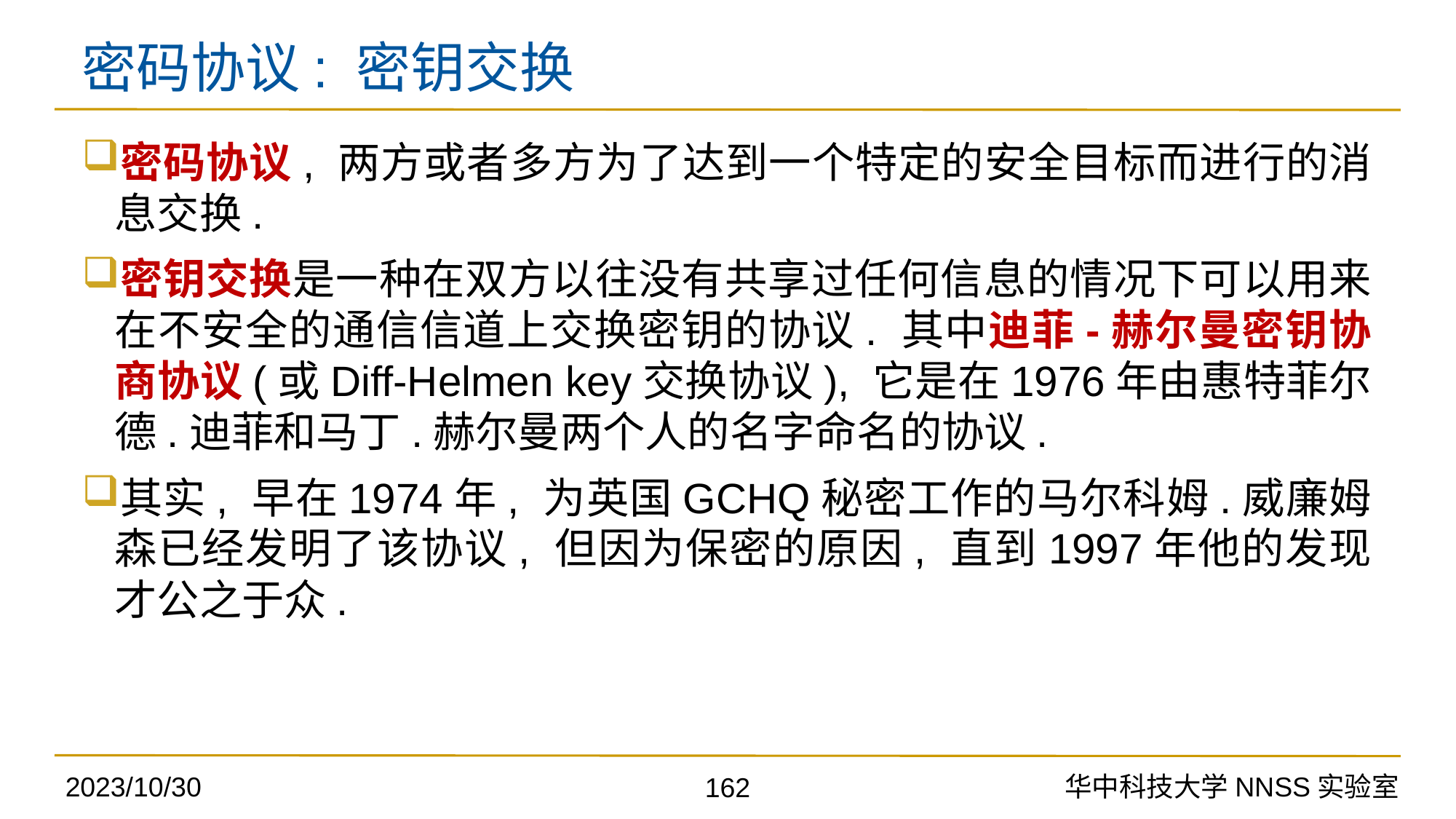

# 密码协议: 密钥交换
密码协议, 两方或者多方为了达到一个特定的安全目标而进行的消息交换.
密钥交换是一种在双方以往没有共享过任何信息的情况下可以用来在不安全的通信信道上交换密钥的协议. 其中迪菲-赫尔曼密钥协商协议(或Diff-Helmen key交换协议), 它是在1976年由惠特菲尔德.迪菲和马丁.赫尔曼两个人的名字命名的协议.
其实, 早在1974年, 为英国GCHQ秘密工作的马尔科姆.威廉姆森已经发明了该协议, 但因为保密的原因, 直到1997年他的发现才公之于众.
2023/10/30
华中科技大学NNSS实验室
162